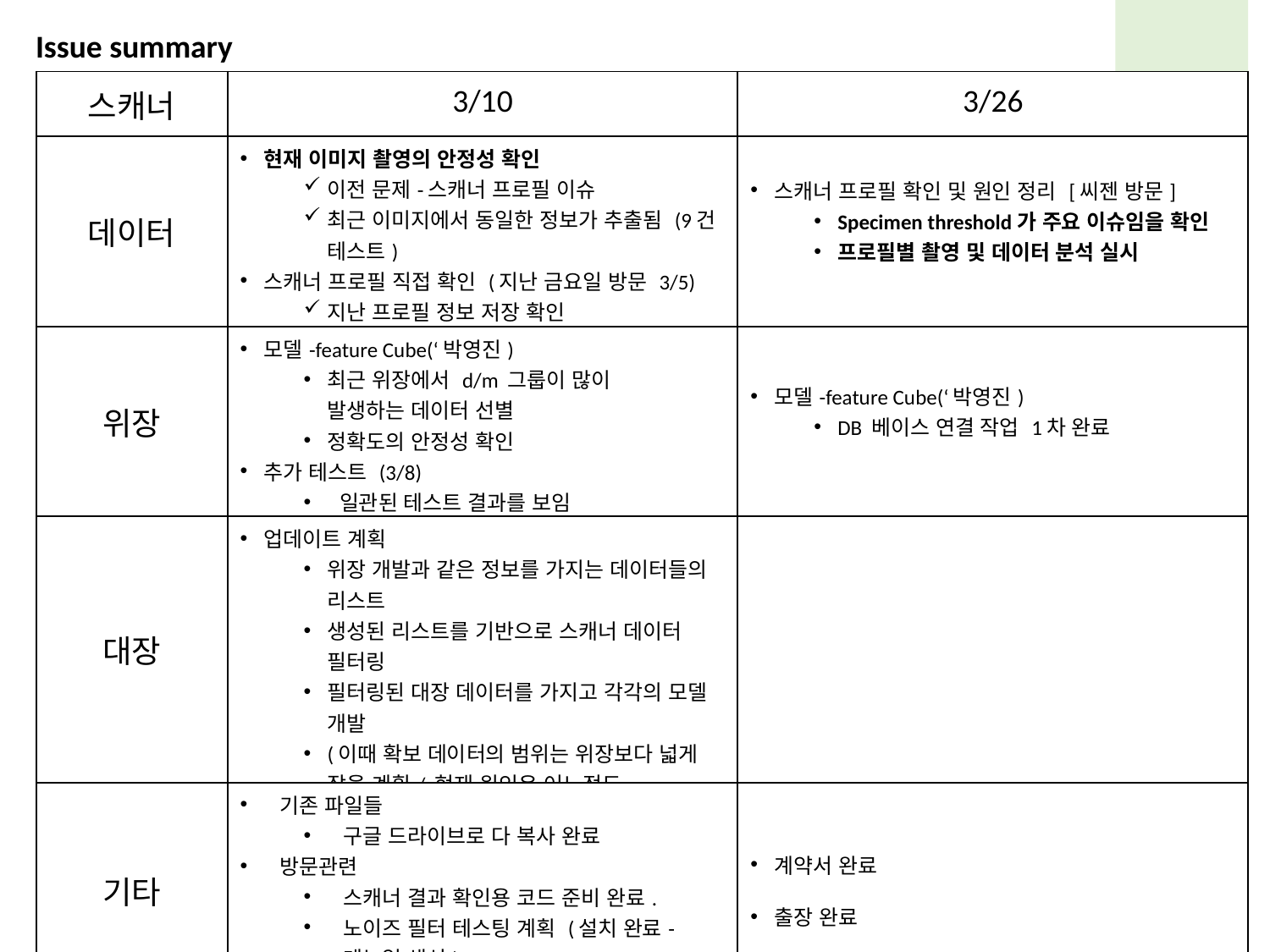

Issue summary
| 스캐너 | 3/10 | 3/26 |
| --- | --- | --- |
| 데이터 | 현재 이미지 촬영의 안정성 확인 이전 문제-스캐너 프로필 이슈 최근 이미지에서 동일한 정보가 추출됨 (9건 테스트) 스캐너 프로필 직접 확인 (지난 금요일 방문 3/5) 지난 프로필 정보 저장 확인 이슈 프로필 명단 작성 중 | 스캐너 프로필 확인 및 원인 정리 [씨젠 방문] Specimen threshold가 주요 이슈임을 확인 프로필별 촬영 및 데이터 분석 실시 |
| 위장 | 모델-feature Cube(‘박영진) 최근 위장에서 d/m 그룹이 많이 발생하는 데이터 선별 정확도의 안정성 확인 추가 테스트 (3/8) 일관된 테스트 결과를 보임 | 모델-feature Cube(‘박영진) DB 베이스 연결 작업 1차 완료 |
| --- | --- | --- |
| 대장 | 업데이트 계획 위장 개발과 같은 정보를 가지는 데이터들의 리스트 생성된 리스트를 기반으로 스캐너 데이터 필터링 필터링된 대장 데이터를 가지고 각각의 모델 개발 (이때 확보 데이터의 범위는 위장보다 넓게 잡을 계획/ 현재 원인은 어느정도 확인된것으로 가정) |  |
| 기타 | 기존 파일들 구글 드라이브로 다 복사 완료 방문관련 스캐너 결과 확인용 코드 준비 완료. 노이즈 필터 테스팅 계획 (설치 완료- 메뉴얼 생성) 실제 촬영시 비주얼 관련, - 어노테이션 관련 | 계약서 완료 출장 완료 |